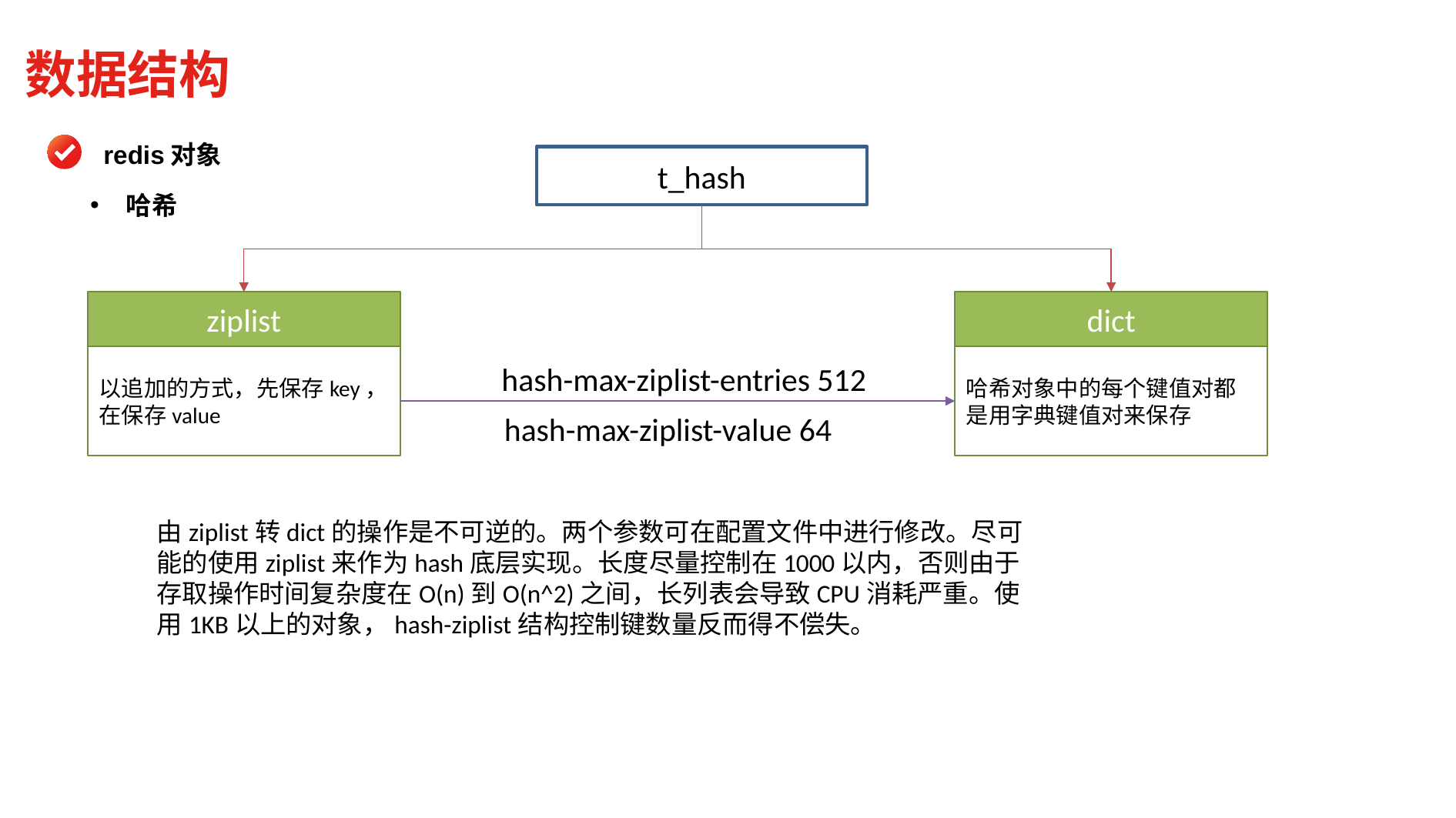

数据结构
redis对象

t_hash
哈希
ziplist
以追加的方式，先保存key，在保存value
dict
哈希对象中的每个键值对都是用字典键值对来保存
hash-max-ziplist-entries 512
hash-max-ziplist-value 64
由ziplist转dict的操作是不可逆的。两个参数可在配置文件中进行修改。尽可能的使用ziplist来作为hash底层实现。长度尽量控制在1000以内，否则由于存取操作时间复杂度在O(n)到O(n^2)之间，长列表会导致CPU消耗严重。使用1KB以上的对象，hash-ziplist结构控制键数量反而得不偿失。